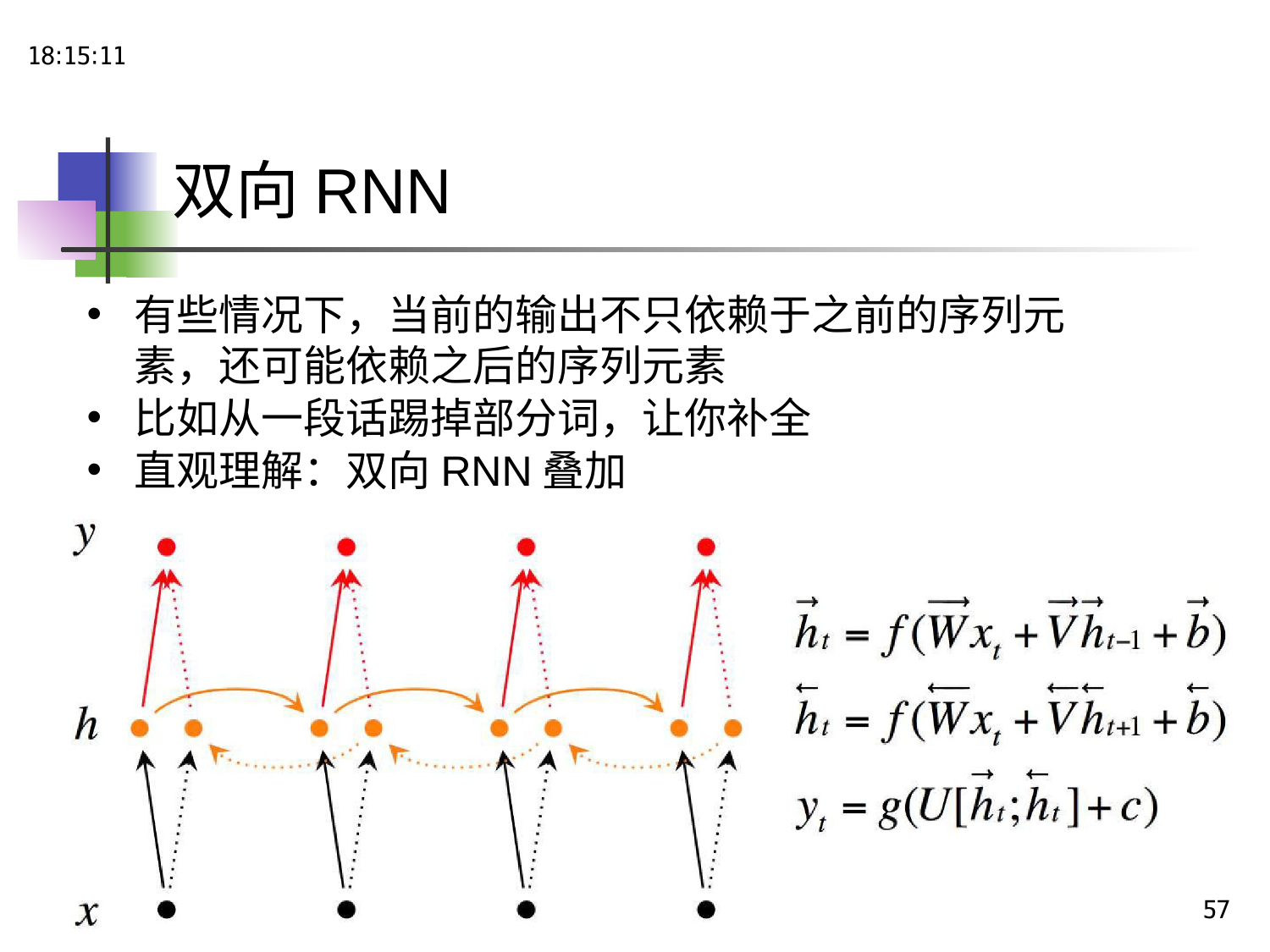

18:15:11
# 双向RNN
有些情况下，当前的输出不只依赖于之前的序列元素，还可能依赖之后的序列元素
比如从一段话踢掉部分词，让你补全
直观理解：双向RNN叠加

57